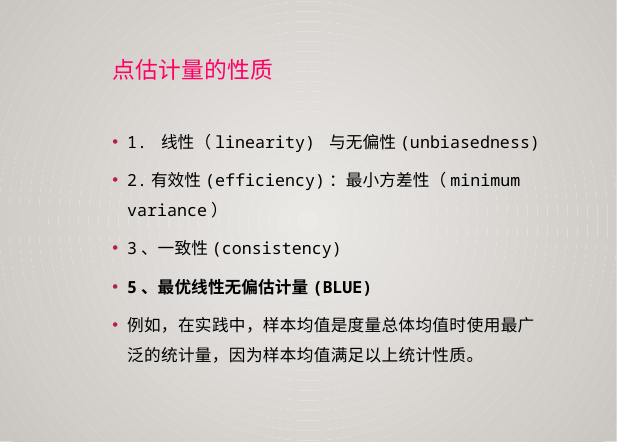

# 点估计量的性质
1. 线性（linearity) 与无偏性(unbiasedness)
2.有效性(efficiency)：最小方差性（minimum variance）
3、一致性(consistency)
5、最优线性无偏估计量(BLUE)
例如，在实践中，样本均值是度量总体均值时使用最广泛的统计量，因为样本均值满足以上统计性质。